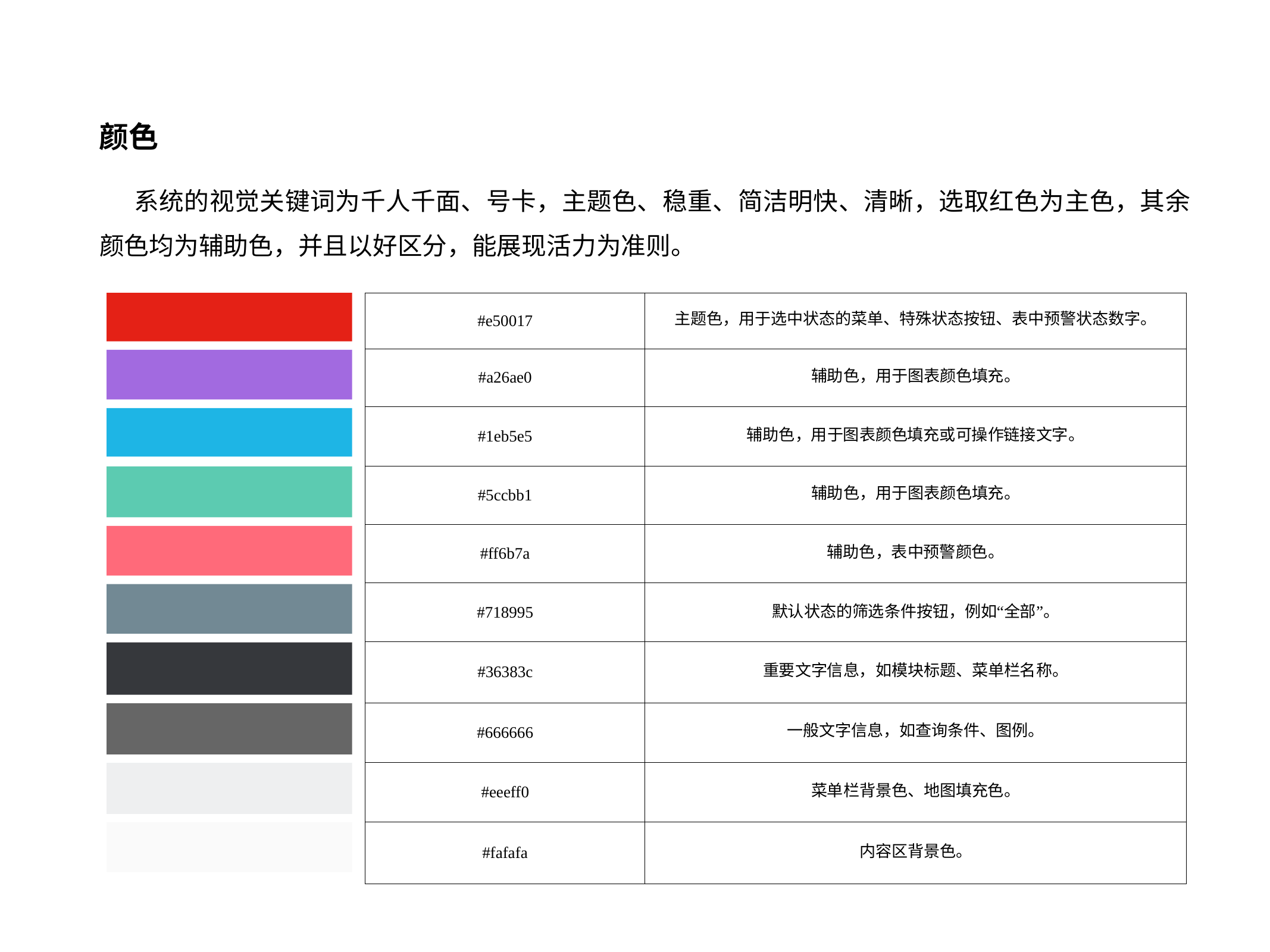

颜色
系统的视觉关键词为千人千面、号卡，主题色、稳重、简洁明快、清晰，选取红色为主色，其余颜色均为辅助色，并且以好区分，能展现活力为准则。

| #e50017 | 主题色，用于选中状态的菜单、特殊状态按钮、表中预警状态数字。 |
| --- | --- |
| #a26ae0 | 辅助色，用于图表颜色填充。 |
| #1eb5e5 | 辅助色，用于图表颜色填充或可操作链接文字。 |
| #5ccbb1 | 辅助色，用于图表颜色填充。 |
| #ff6b7a | 辅助色，表中预警颜色。 |
| #718995 | 默认状态的筛选条件按钮，例如“全部”。 |
| #36383c | 重要文字信息，如模块标题、菜单栏名称。 |
| #666666 | 一般文字信息，如查询条件、图例。 |
| #eeeff0 | 菜单栏背景色、地图填充色。 |
| #fafafa | 内容区背景色。 |